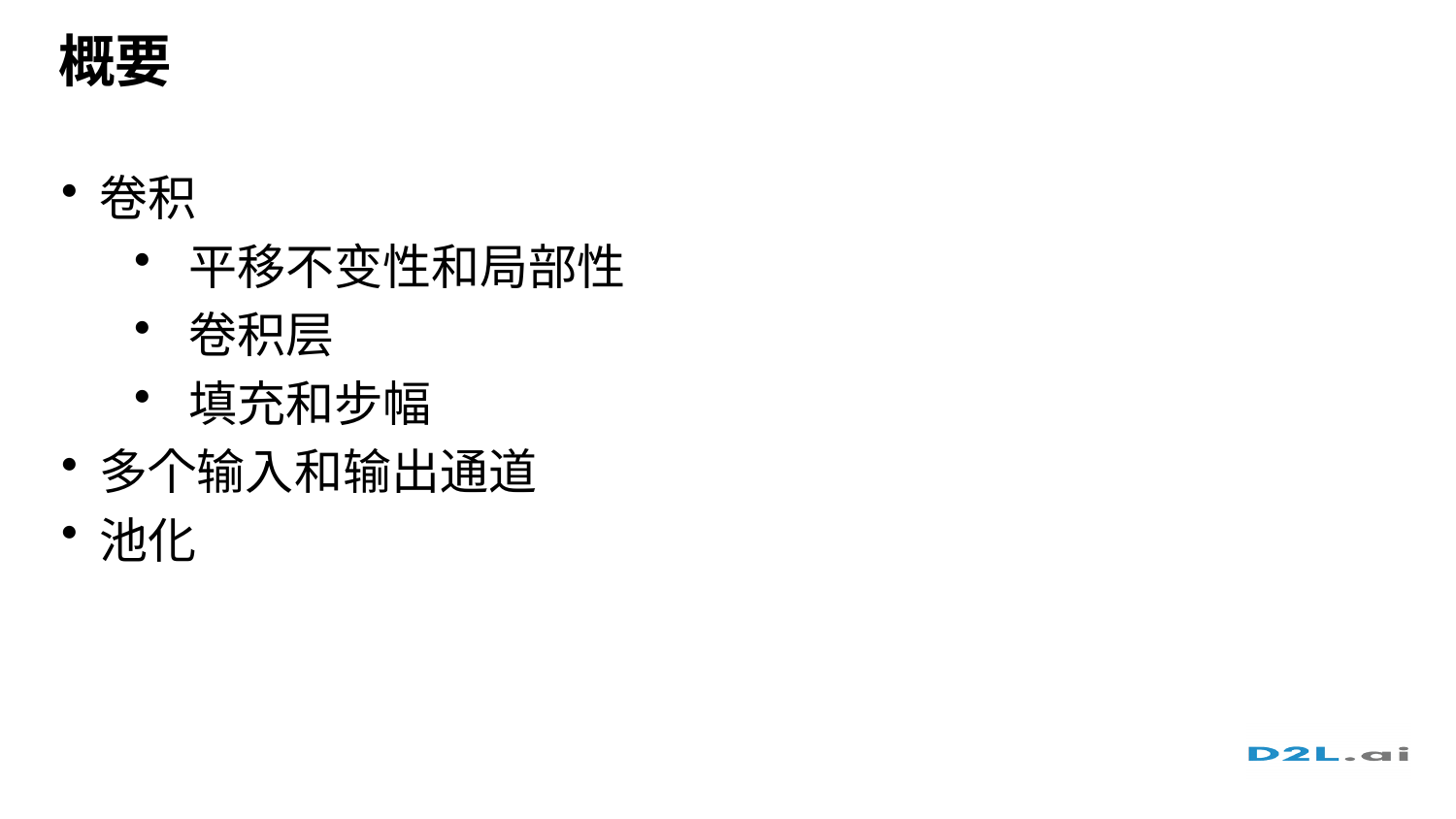

# 概要
卷积
平移不变性和局部性
卷积层
填充和步幅
多个输入和输出通道
池化